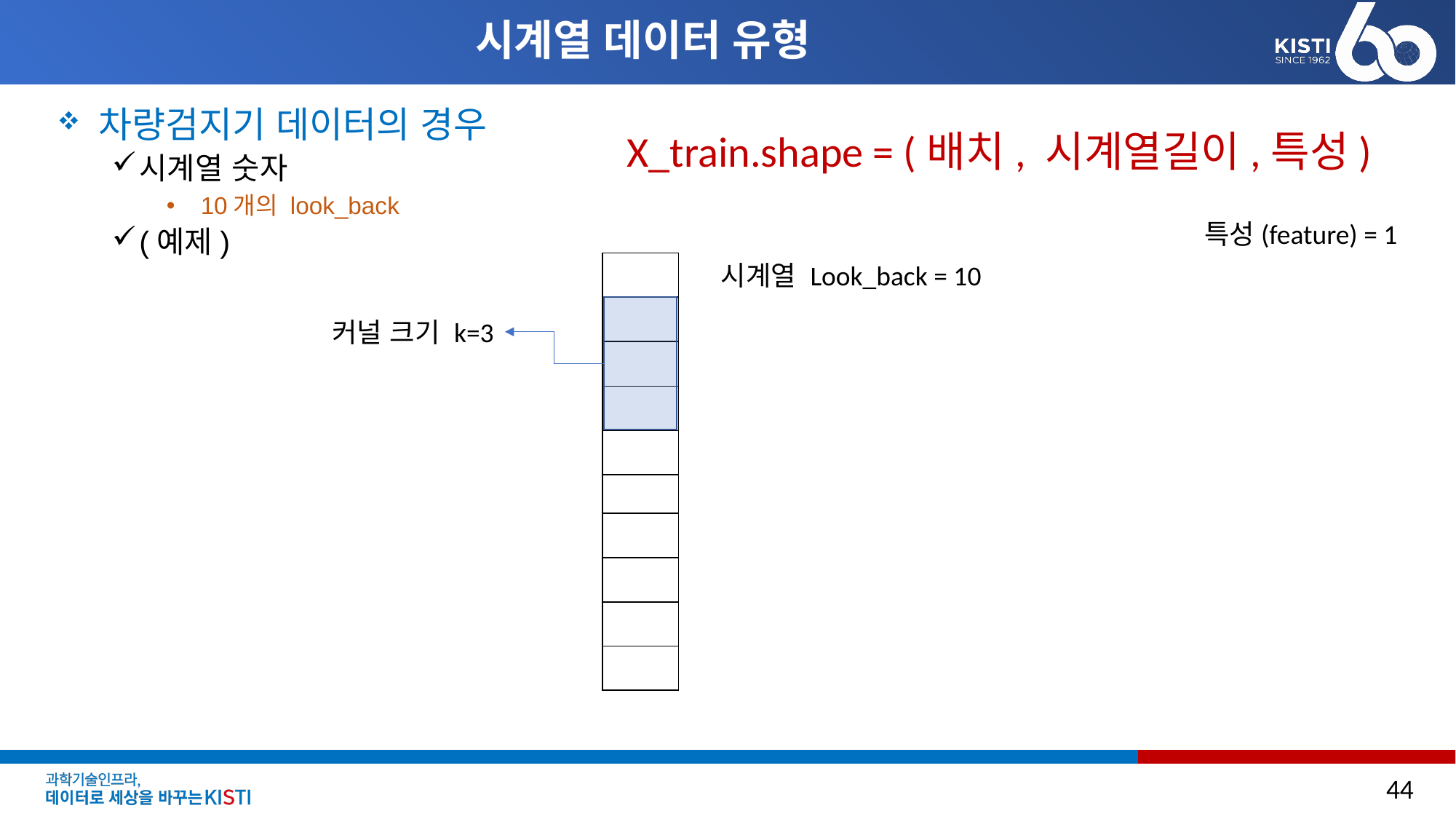

# 시계열 데이터 유형
차량검지기 데이터의 경우
시계열 숫자
10개의 look_back
(예제)
X_train.shape = (배치, 시계열길이,특성)
특성(feature) = 1
|  |
| --- |
|  |
|  |
|  |
|  |
|  |
|  |
|  |
|  |
|  |
시계열 Look_back = 10

커널 크기 k=3
44